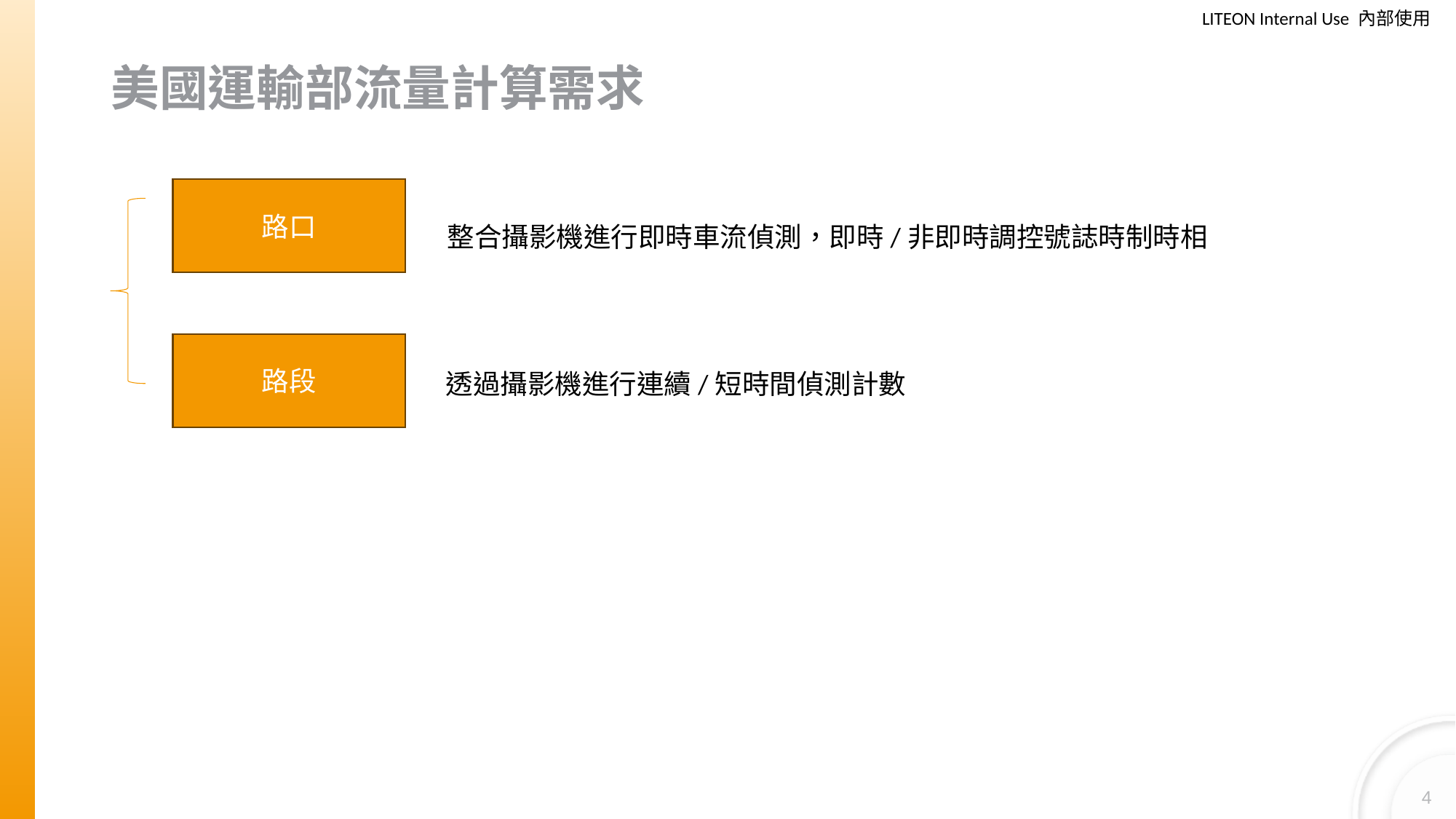

# 美國運輸部流量計算需求
路口

整合攝影機進行即時車流偵測，即時/非即時調控號誌時制時相
路段
透過攝影機進行連續/短時間偵測計數
4